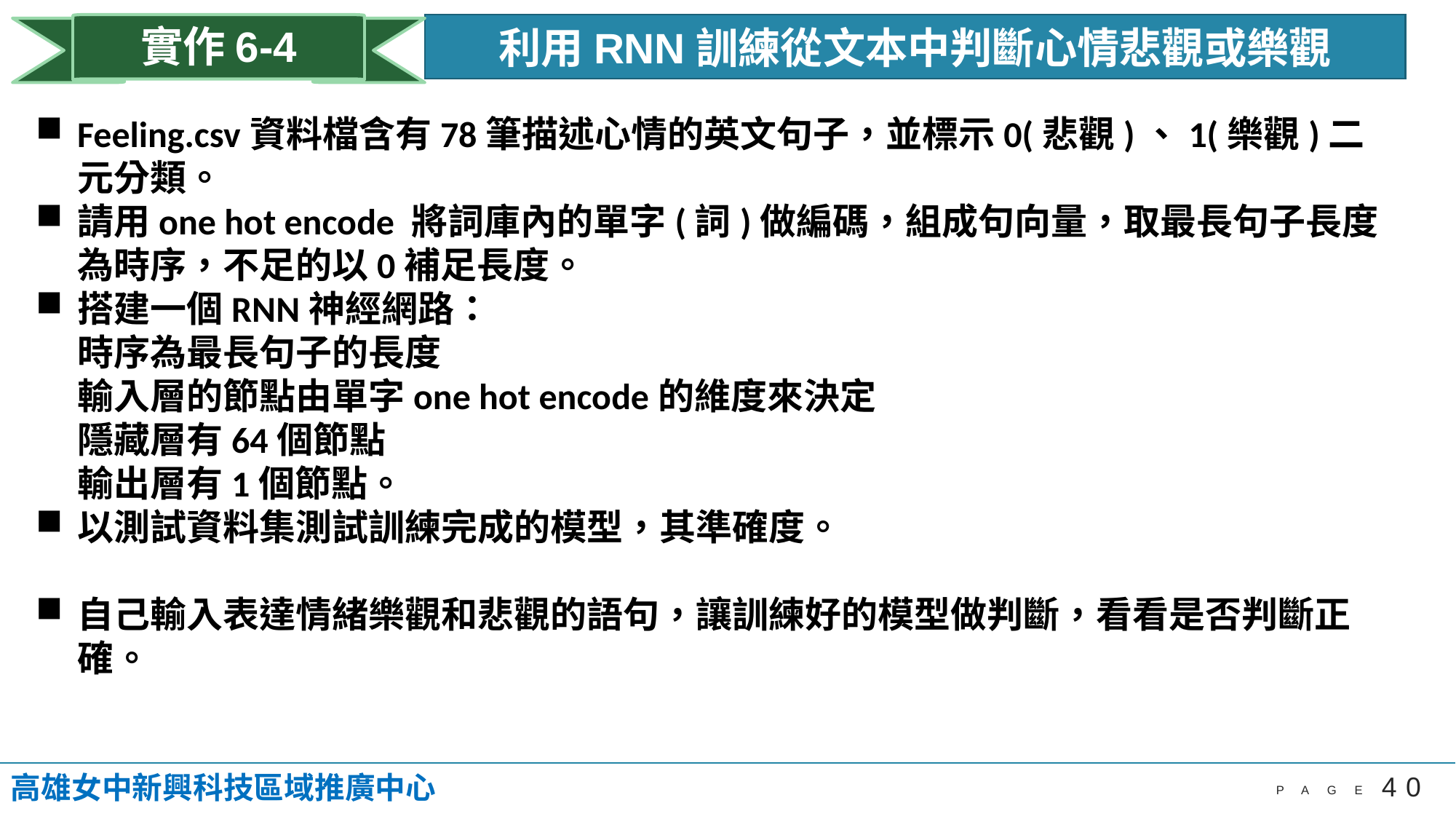

實作6-4

利用RNN訓練從文本中判斷心情悲觀或樂觀
Feeling.csv資料檔含有78筆描述心情的英文句子，並標示0(悲觀)、1(樂觀)二元分類。
請用one hot encode 將詞庫內的單字(詞)做編碼，組成句向量，取最長句子長度為時序，不足的以0補足長度。
搭建一個RNN神經網路：
時序為最長句子的長度
輸入層的節點由單字one hot encode的維度來決定
隱藏層有64個節點
輸出層有1個節點。
以測試資料集測試訓練完成的模型，其準確度。

自己輸入表達情緒樂觀和悲觀的語句，讓訓練好的模型做判斷，看看是否判斷正確。
高雄女中新興科技區域推廣中心